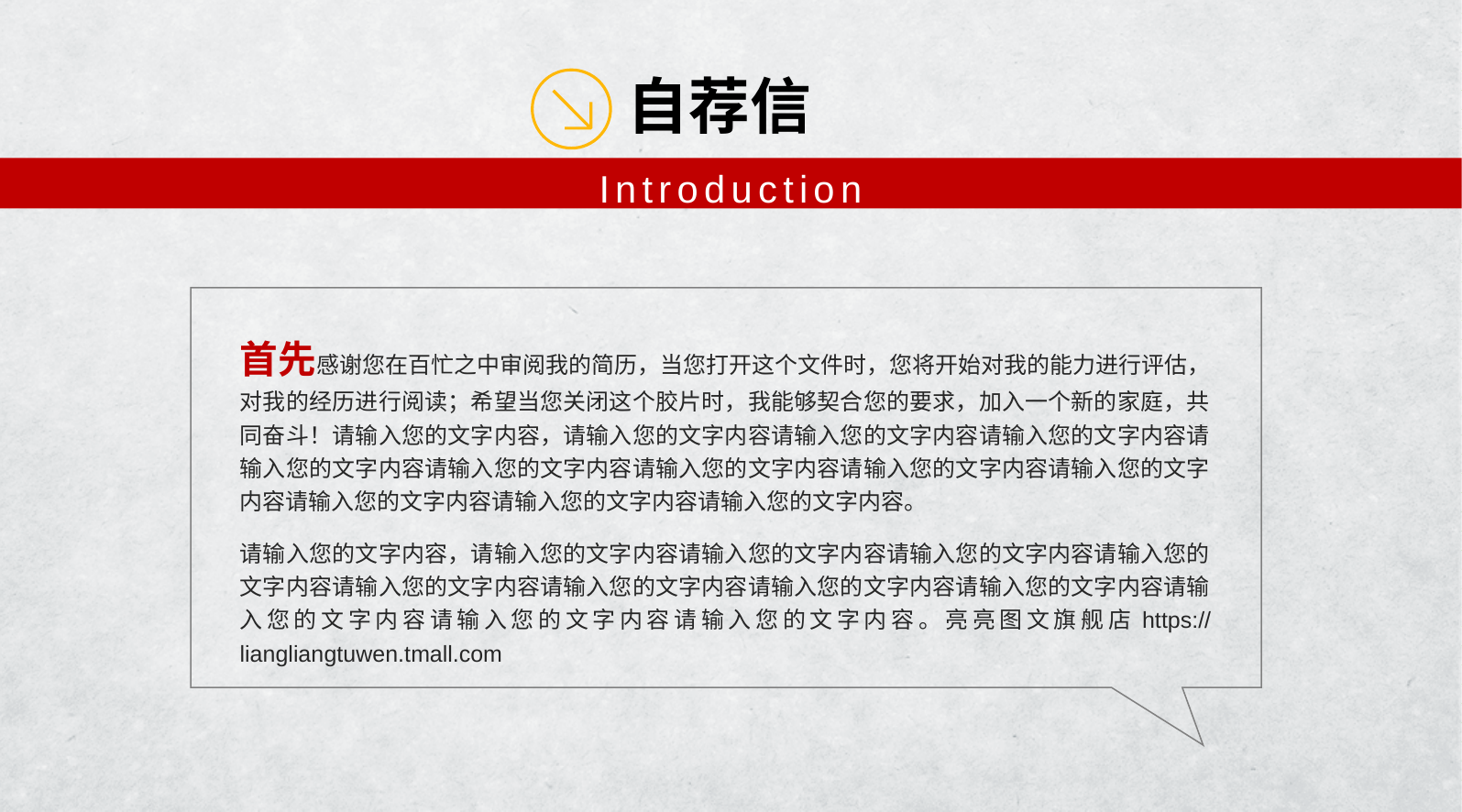

自荐信

Introduction

首先感谢您在百忙之中审阅我的简历，当您打开这个文件时，您将开始对我的能力进行评估，对我的经历进行阅读；希望当您关闭这个胶片时，我能够契合您的要求，加入一个新的家庭，共同奋斗！请输入您的文字内容，请输入您的文字内容请输入您的文字内容请输入您的文字内容请输入您的文字内容请输入您的文字内容请输入您的文字内容请输入您的文字内容请输入您的文字内容请输入您的文字内容请输入您的文字内容请输入您的文字内容。
请输入您的文字内容，请输入您的文字内容请输入您的文字内容请输入您的文字内容请输入您的文字内容请输入您的文字内容请输入您的文字内容请输入您的文字内容请输入您的文字内容请输入您的文字内容请输入您的文字内容请输入您的文字内容。亮亮图文旗舰店https://liangliangtuwen.tmall.com